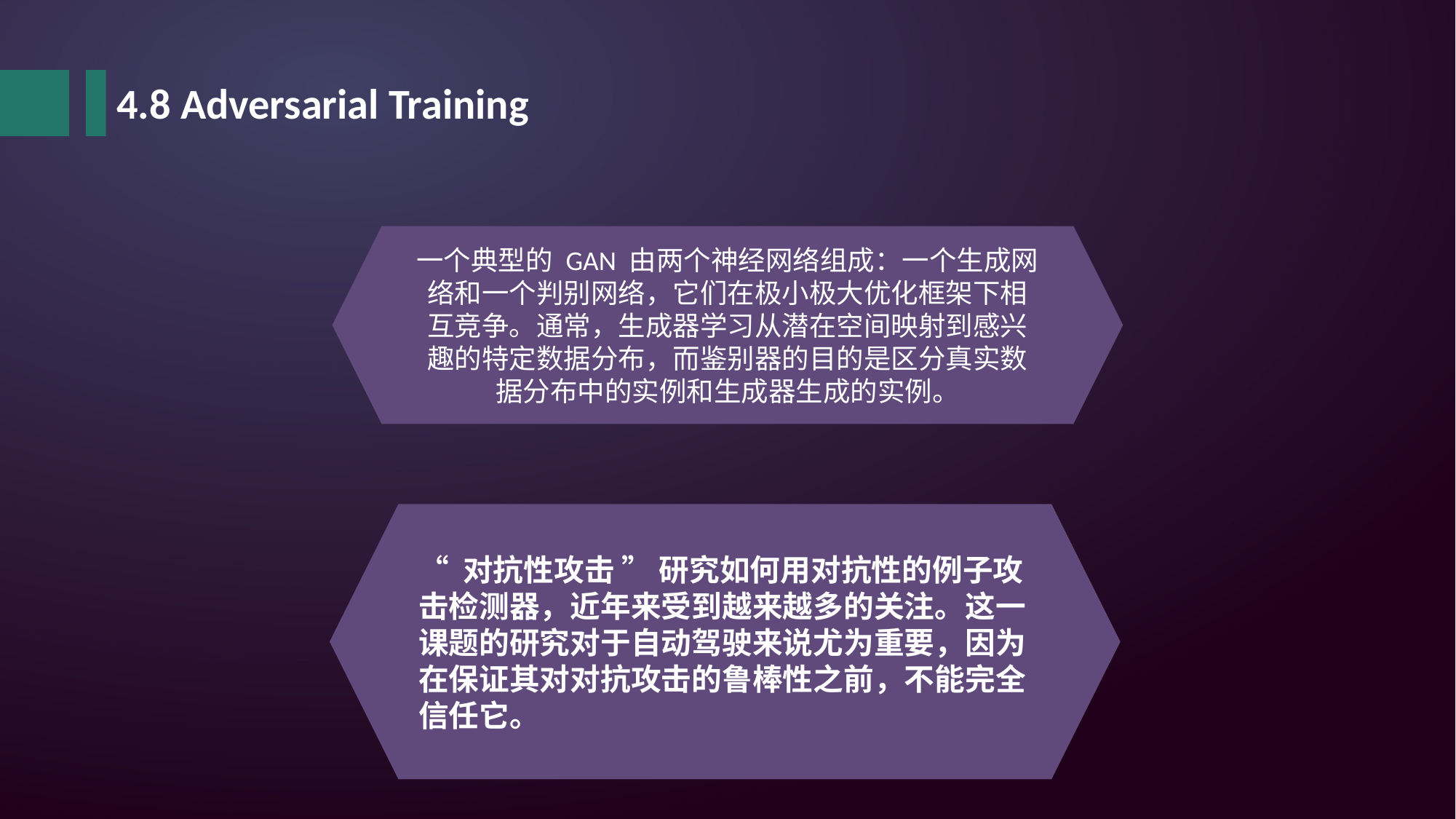

4.8 Adversarial Training
一个典型的 GAN 由两个神经网络组成：一个生成网络和一个判别网络，它们在极小极大优化框架下相互竞争。通常，生成器学习从潜在空间映射到感兴趣的特定数据分布，而鉴别器的目的是区分真实数据分布中的实例和生成器生成的实例。
“ 对抗性攻击 ” 研究如何用对抗性的例子攻击检测器，近年来受到越来越多的关注。这一课题的研究对于自动驾驶来说尤为重要，因为在保证其对对抗攻击的鲁棒性之前，不能完全信任它。